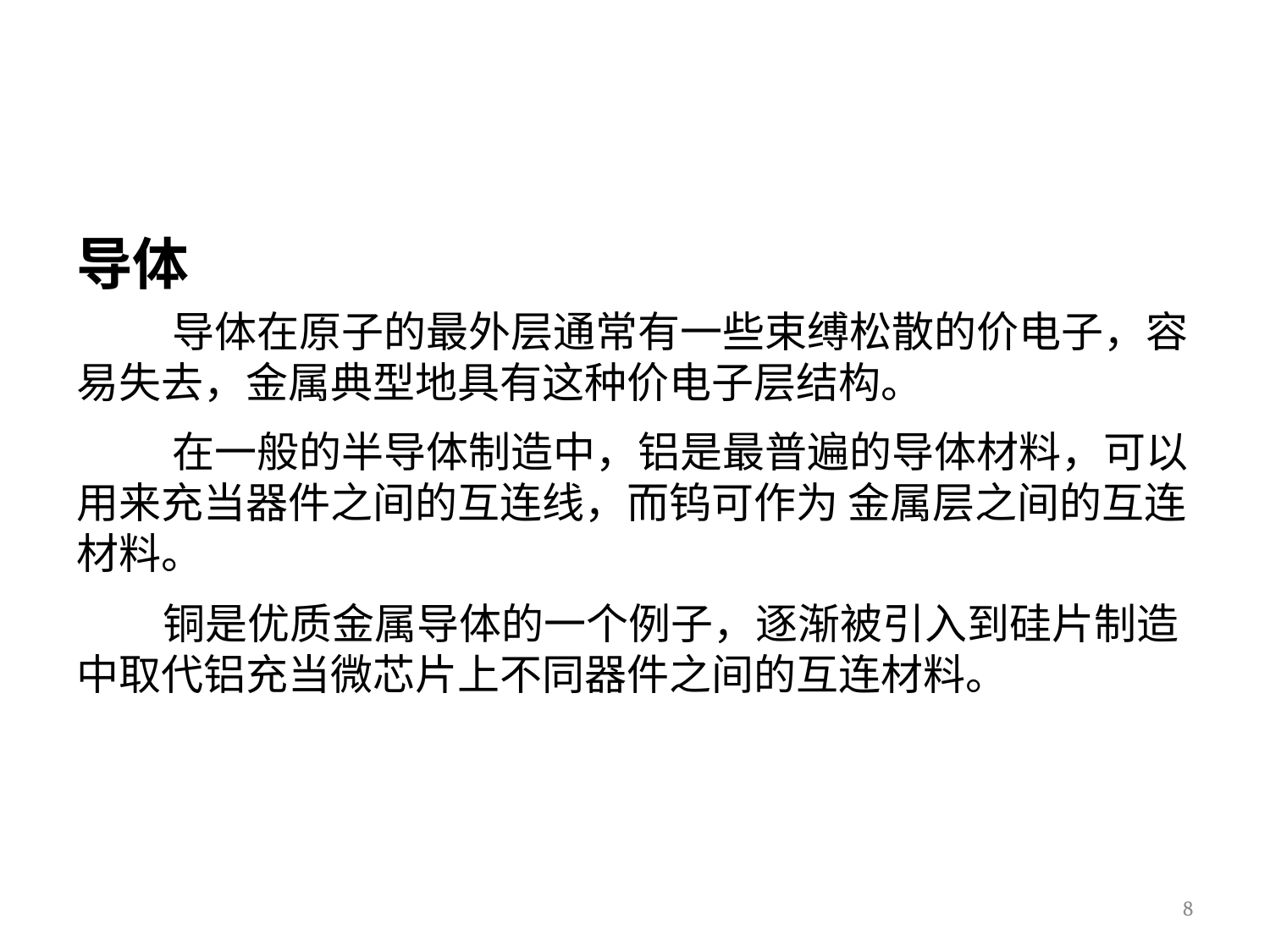

导体
         导体在原子的最外层通常有一些束缚松散的价电子，容易失去，金属典型地具有这种价电子层结构。
         在一般的半导体制造中，铝是最普遍的导体材料，可以用来充当器件之间的互连线，而钨可作为 金属层之间的互连材料。
        铜是优质金属导体的一个例子，逐渐被引入到硅片制造中取代铝充当微芯片上不同器件之间的互连材料。
8